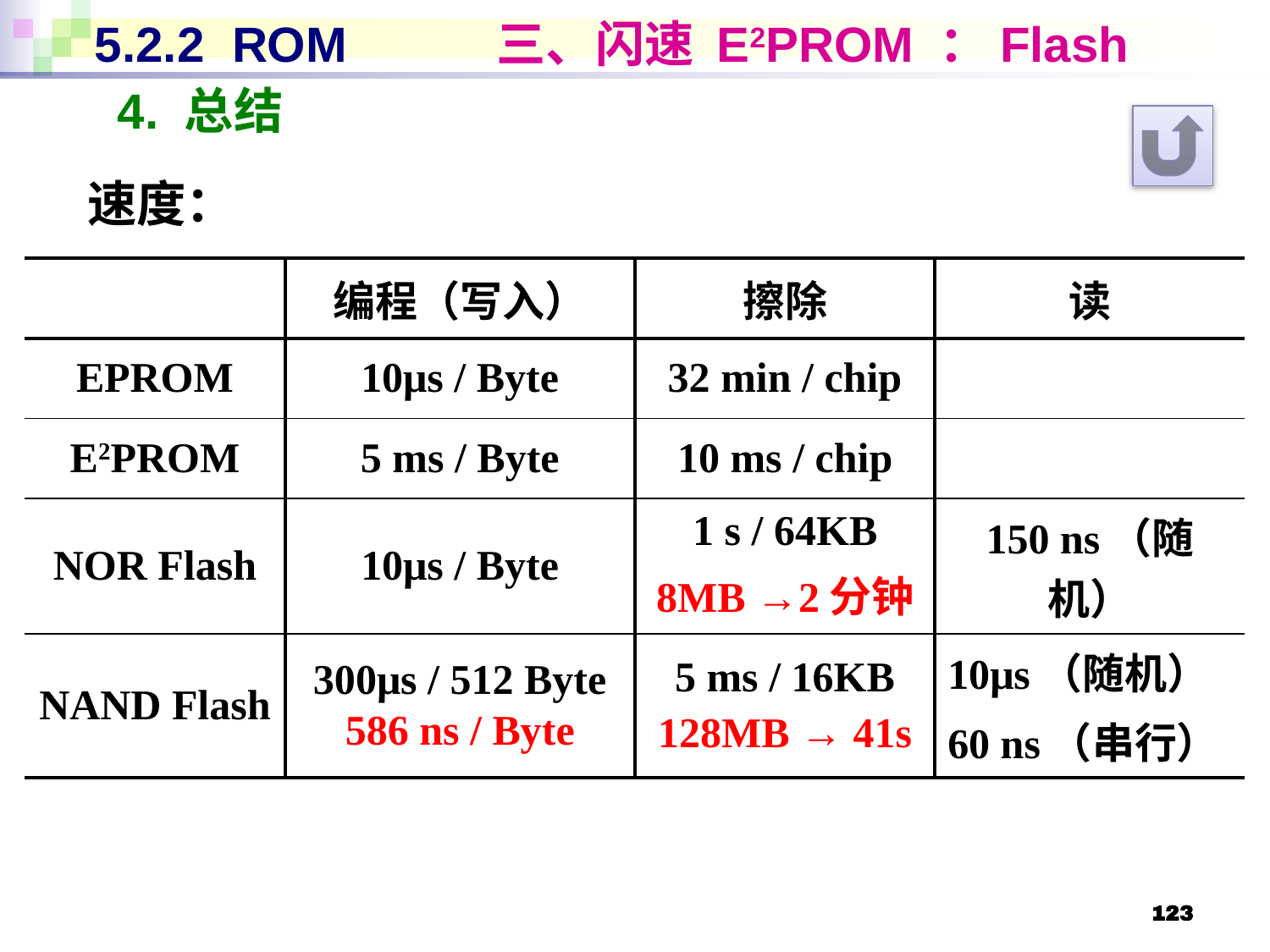

# 5.2.2  ROM          三、闪速 E2PROM ：Flash
4. 总结

速度：
|  | 编程（写入） | 擦除 | 读 |
| --- | --- | --- | --- |
| EPROM | 10μs / Byte | 32 min / chip |  |
| E2PROM | 5 ms / Byte | 10 ms / chip |  |
| NOR Flash | 10μs / Byte | 1 s / 64KB 8MB →2分钟 | 150 ns（随机） |
| NAND Flash | 300μs / 512 Byte 586 ns / Byte | 5 ms / 16KB 128MB → 41s | 10μs（随机） 60 ns（串行） |
123